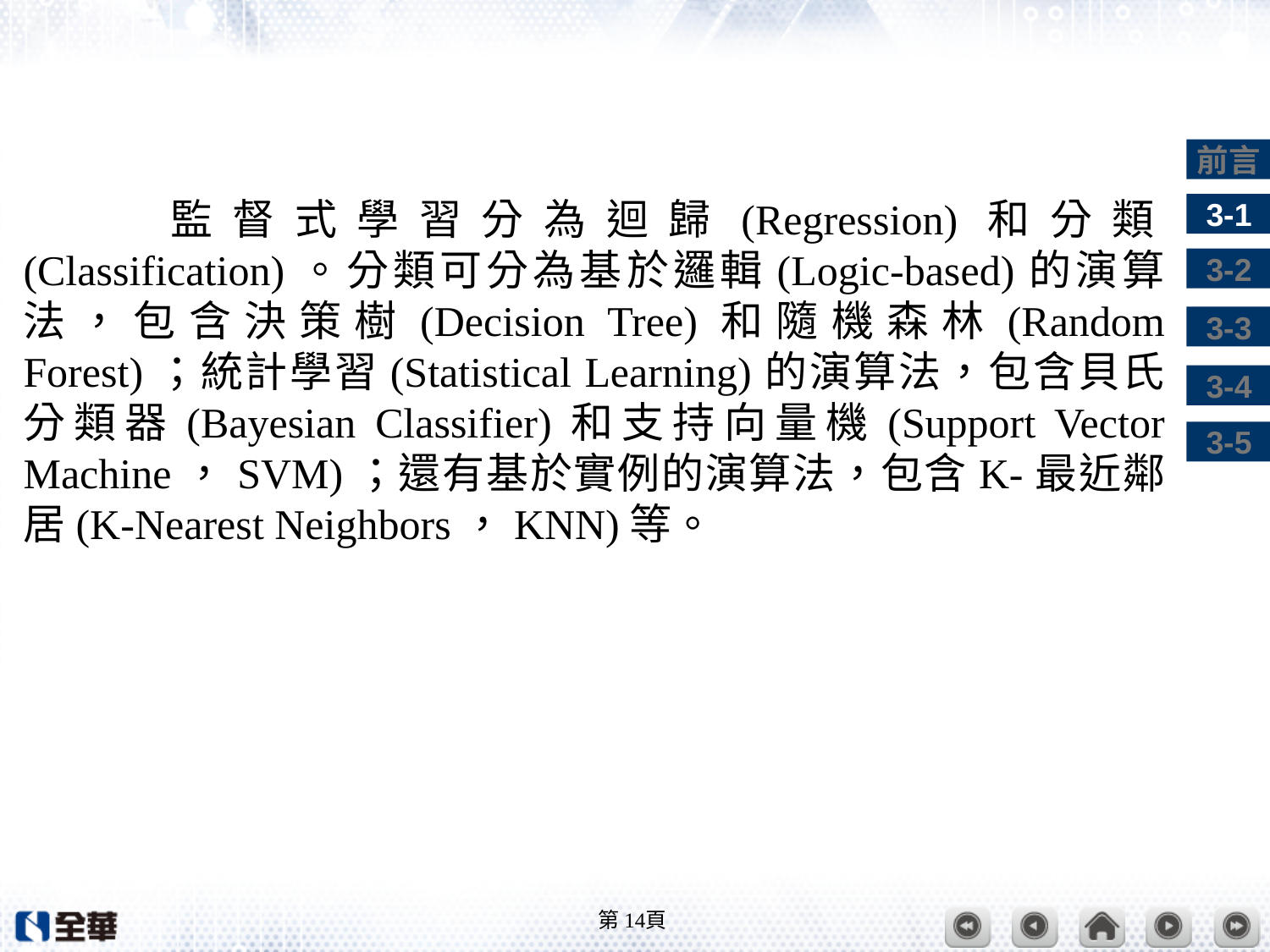

#
	監督式學習分為迴歸(Regression)和分類(Classification)。分類可分為基於邏輯(Logic-based)的演算法，包含決策樹(Decision Tree)和隨機森林(Random Forest)；統計學習(Statistical Learning)的演算法，包含貝氏分類器(Bayesian Classifier)和支持向量機(Support Vector Machine，SVM)；還有基於實例的演算法，包含K-最近鄰居(K-Nearest Neighbors，KNN)等。